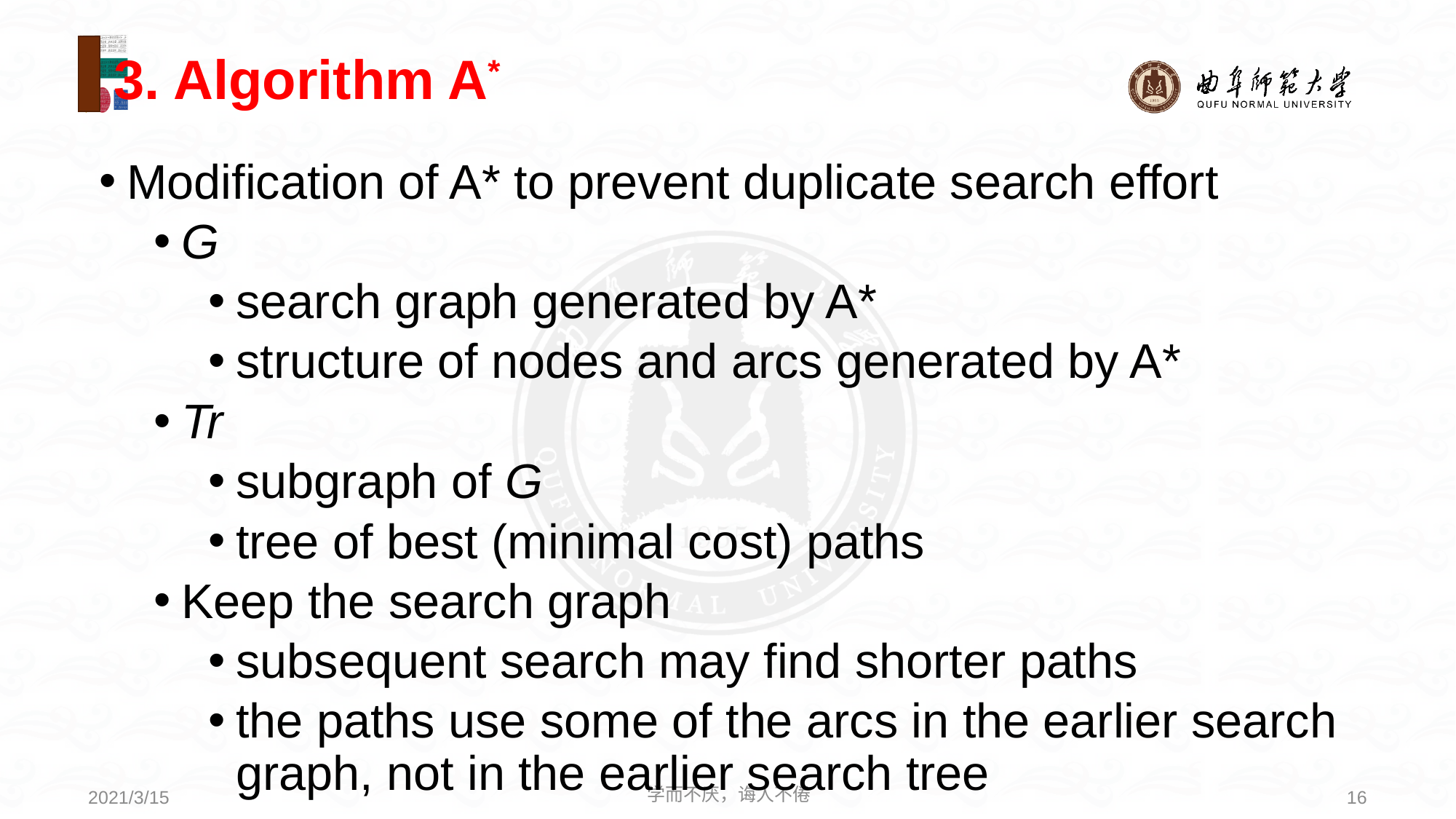

# 3. Algorithm A*
Modification of A* to prevent duplicate search effort
G
search graph generated by A*
structure of nodes and arcs generated by A*
Tr
subgraph of G
tree of best (minimal cost) paths
Keep the search graph
subsequent search may find shorter paths
the paths use some of the arcs in the earlier search graph, not in the earlier search tree
学而不厌，诲人不倦
16
2021/3/15